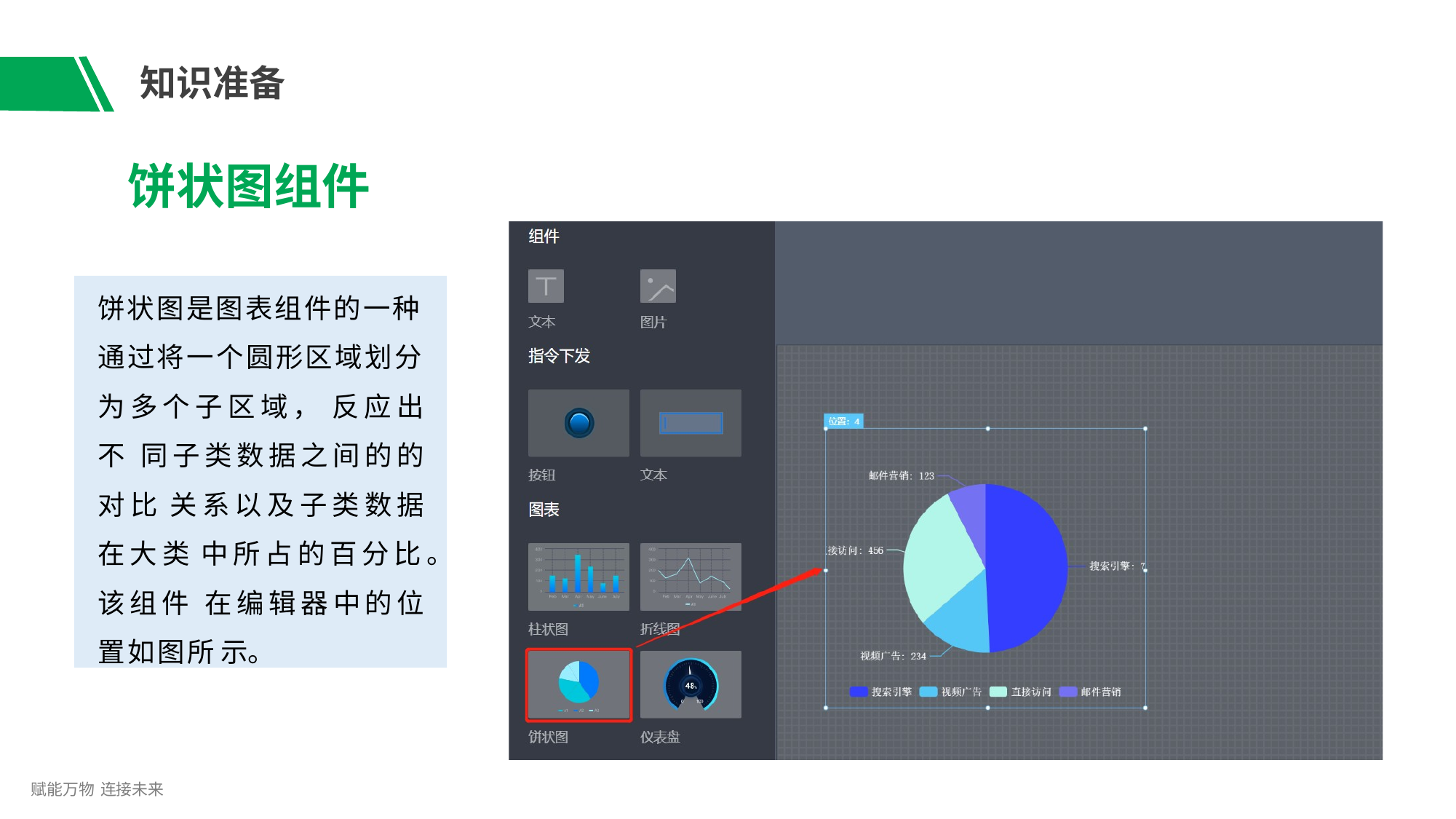

# 知识准备
饼状图组件

饼状图是图表组件的一种
通过将一个圆形区域划分
为多个子区域， 反应出不 同子类数据之间的的对比 关系以及子类数据在大类 中所占的百分比。该组件 在编辑器中的位置如图所 示。
，
赋能万物 连接未来